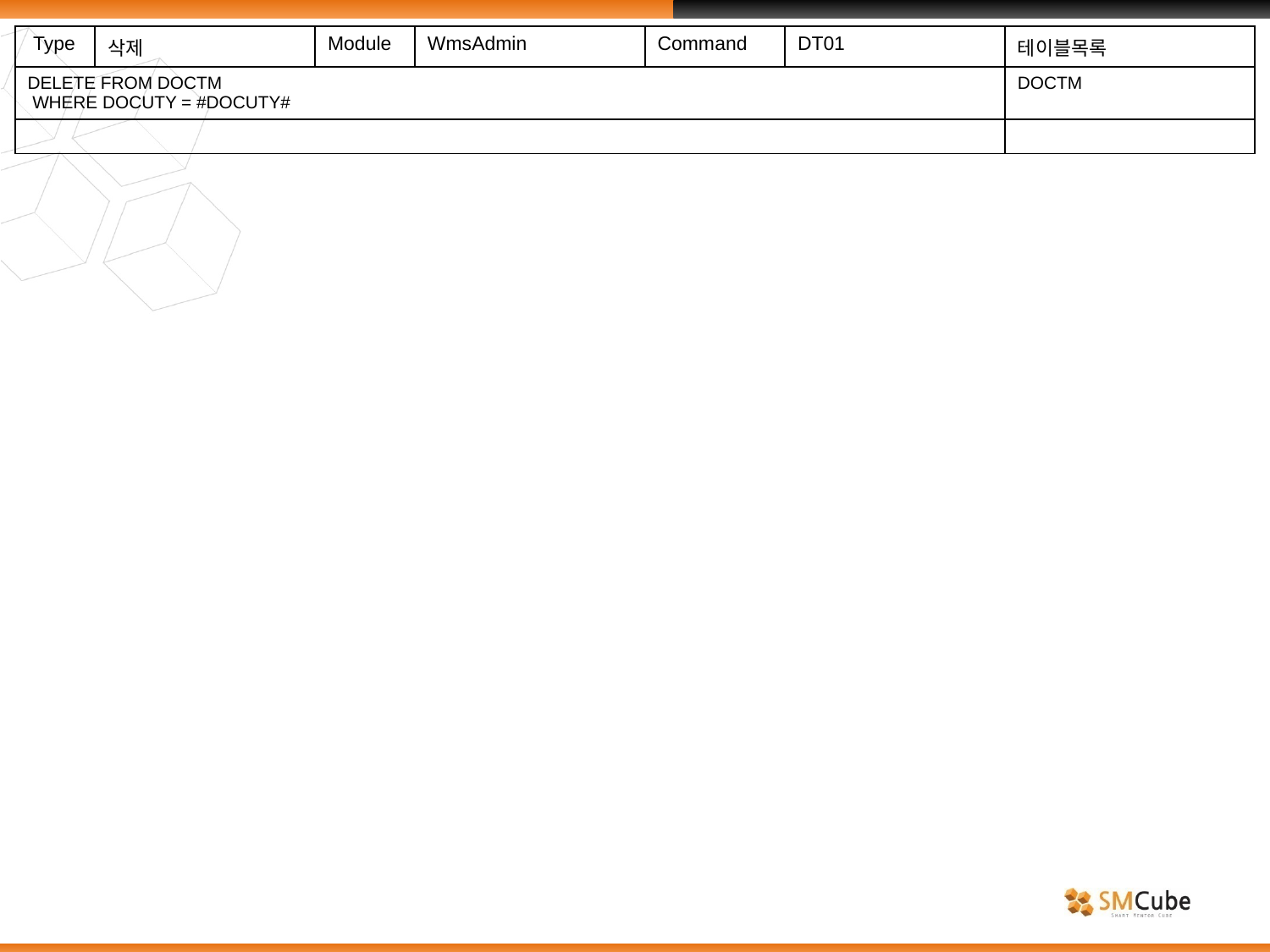

| Type | 삭제 | Module | WmsAdmin | Command | DT01 | 테이블목록 |
| --- | --- | --- | --- | --- | --- | --- |
| DELETE FROM DOCTM WHERE DOCUTY = #DOCUTY# |  |  |  |  |  | DOCTM |
|  |  |  |  |  |  |  |